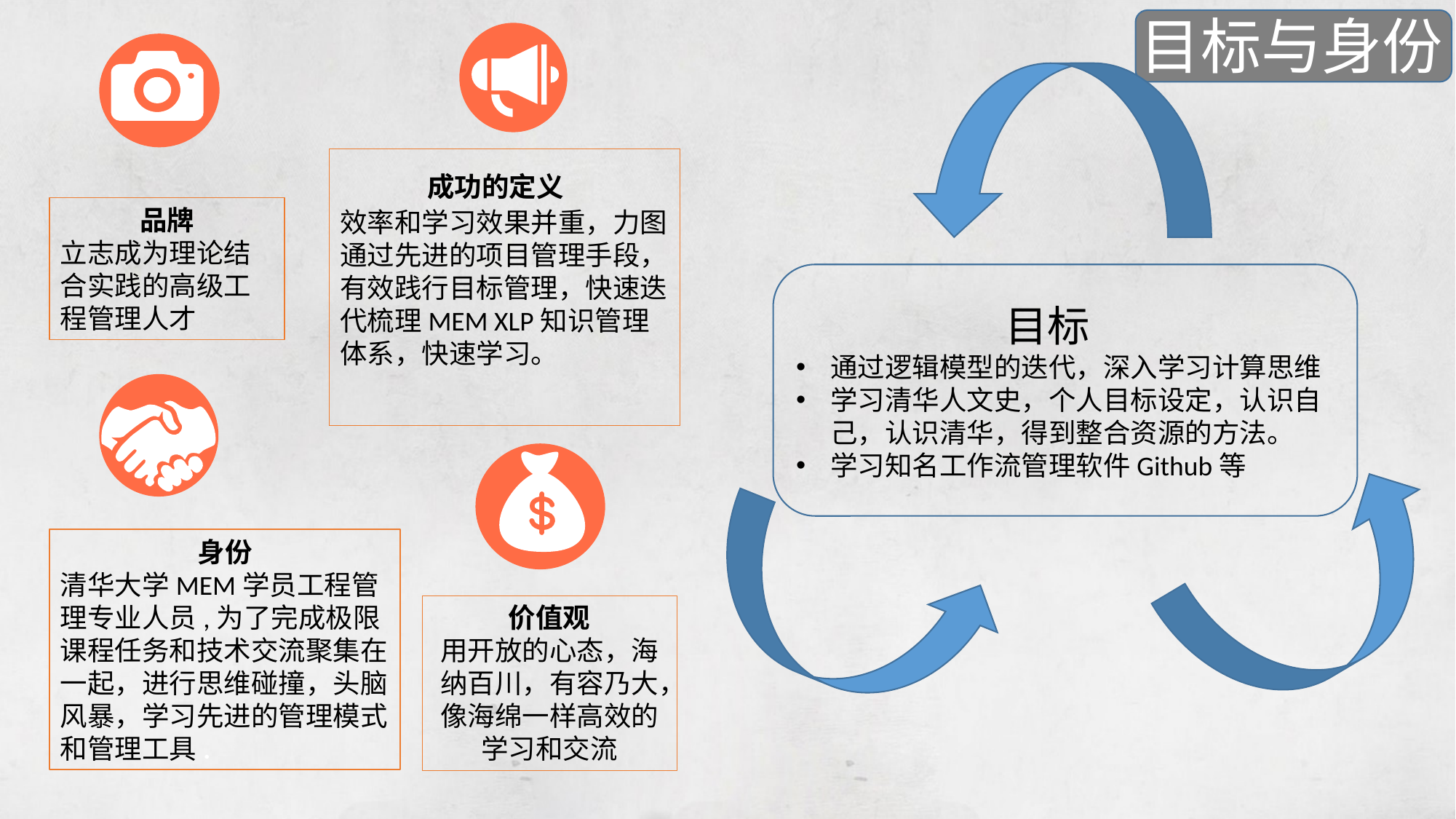

目标与身份

        成功的定义
效率和学习效果并重，力图通过先进的项目管理手段，有效践行目标管理，快速迭代梳理MEM XLP知识管理体系，快速学习。

品牌
立志成为理论结合实践的高级工程管理人才
                     目标
通过逻辑模型的迭代，深入学习计算思维
学习清华人文史，个人目标设定，认识自己，认识清华，得到整合资源的方法。
学习知名工作流管理软件Github等

身份
清华大学MEM学员工程管理专业人员,为了完成极限课程任务和技术交流聚集在一起，进行思维碰撞，头脑风暴，学习先进的管理模式和管理工具.

价值观
用开放的心态，海纳百川，有容乃大，像海绵一样高效的学习和交流